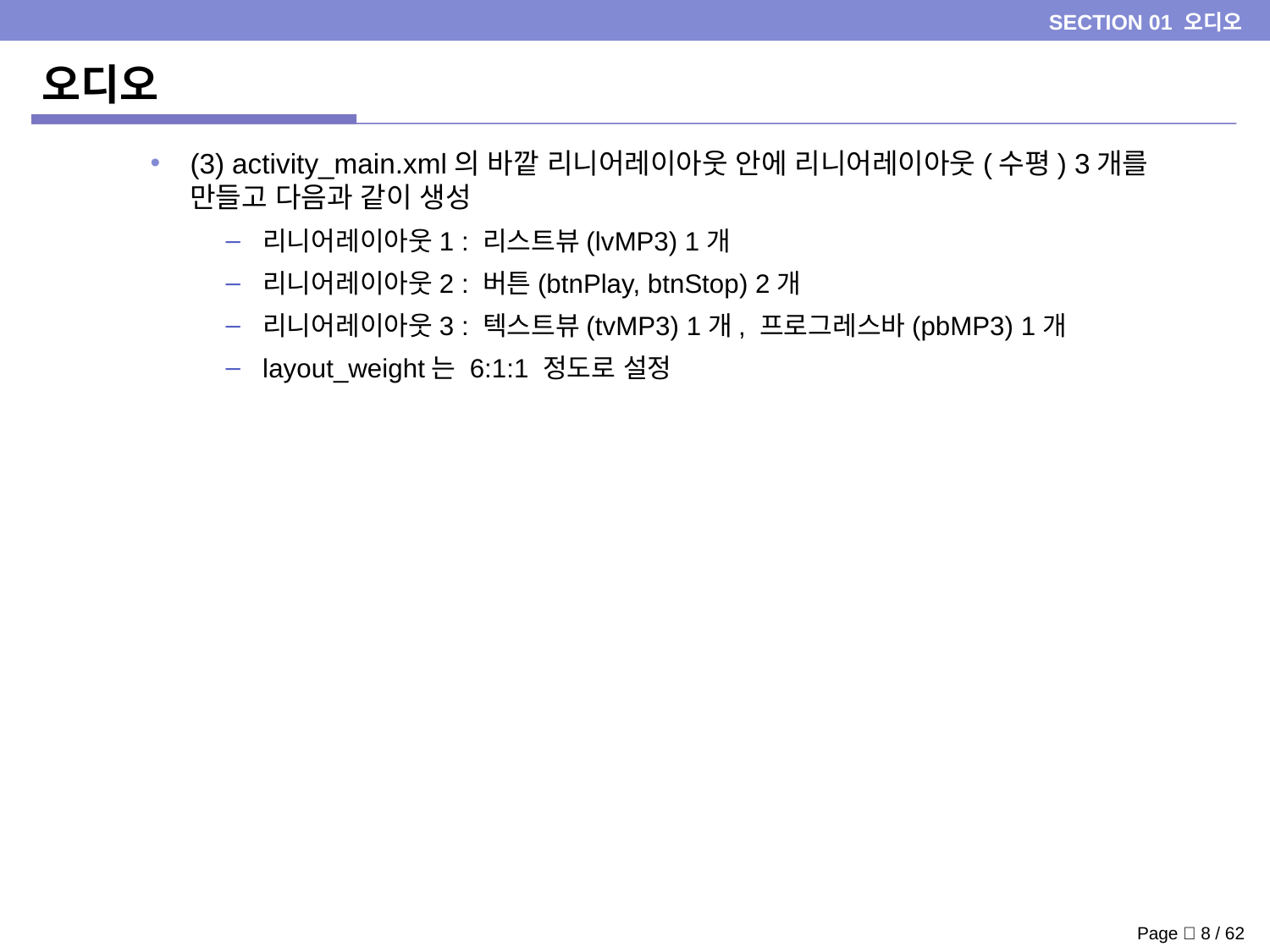

SECTION 01 오디오
# 오디오
(3) activity_main.xml의 바깥 리니어레이아웃 안에 리니어레이아웃(수평) 3개를 만들고 다음과 같이 생성
리니어레이아웃1 : 리스트뷰(lvMP3) 1개
리니어레이아웃2 : 버튼(btnPlay, btnStop) 2개
리니어레이아웃3 : 텍스트뷰(tvMP3) 1개, 프로그레스바(pbMP3) 1개
layout_weight는 6:1:1 정도로 설정